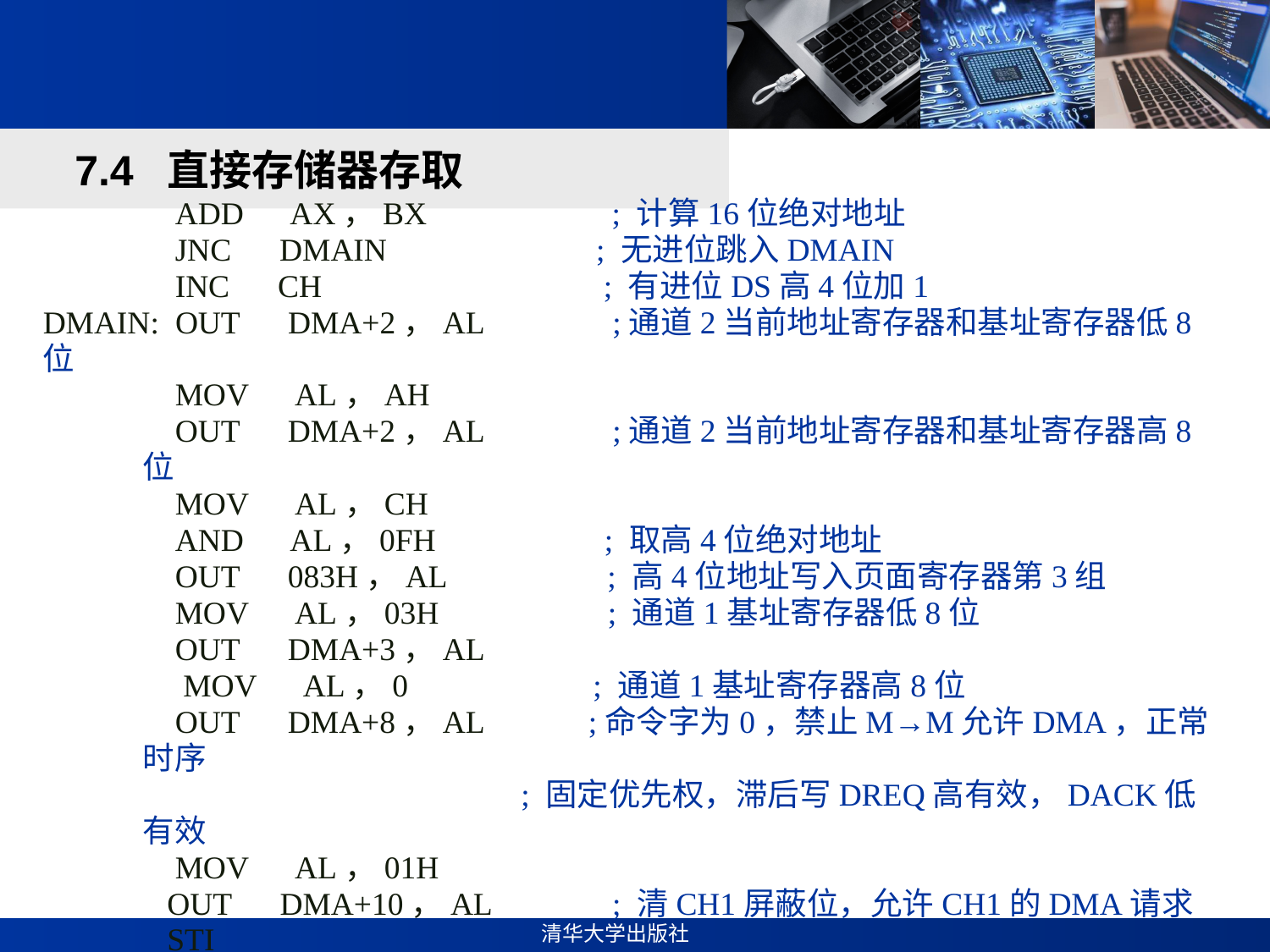

#
7.4  直接存储器存取
    ADD      AX，BX                       ; 计算16位绝对地址
    JNC      DMAIN                          ; 无进位跳入DMAIN
    INC      CH                                   ; 有进位DS高4位加1
DMAIN:  OUT      DMA+2，AL                ;通道2当前地址寄存器和基址寄存器低8位
    MOV      AL，AH
    OUT      DMA+2，AL                ;通道2当前地址寄存器和基址寄存器高8位
    MOV      AL，CH
    AND      AL，0FH                     ; 取高4位绝对地址
    OUT      083H，AL                    ; 高4位地址写入页面寄存器第3组
    MOV      AL，03H                     ; 通道1基址寄存器低8位
    OUT      DMA+3，AL
     MOV      AL，0                       ; 通道1基址寄存器高8位
    OUT      DMA+8，AL             ;命令字为0，禁止M→M允许DMA，正常时序
                                               ; 固定优先权，滞后写DREQ高有效，DACK低有效
    MOV      AL，01H
   OUT      DMA+10，AL               ; 清CH1屏蔽位，允许CH1的DMA请求
   STI
START   ENDP
CODE   ENDS
END    START